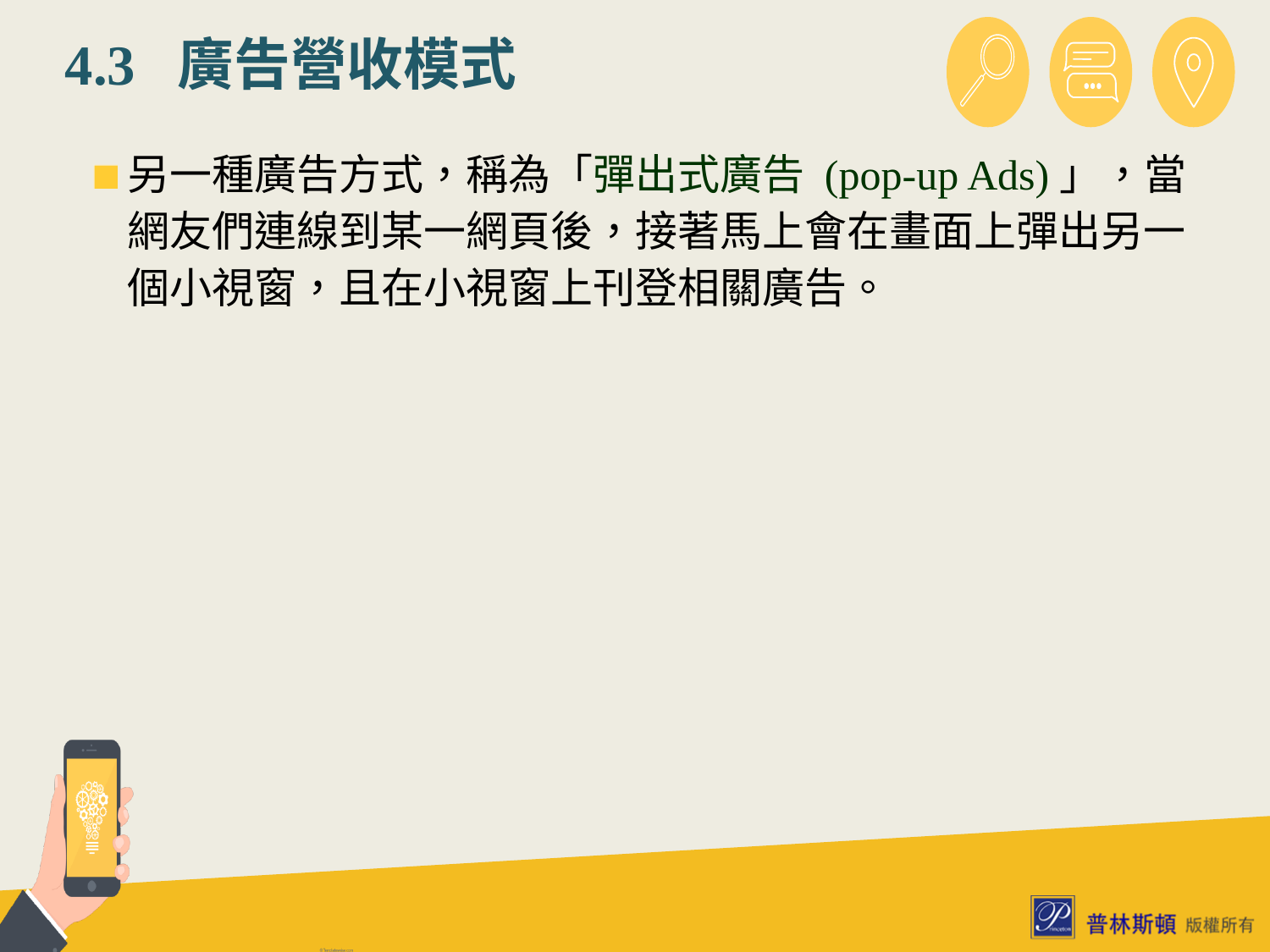

# 4.3  廣告營收模式
另一種廣告方式，稱為「彈出式廣告 (pop-up Ads)」，當網友們連線到某一網頁後，接著馬上會在畫面上彈出另一個小視窗，且在小視窗上刊登相關廣告。